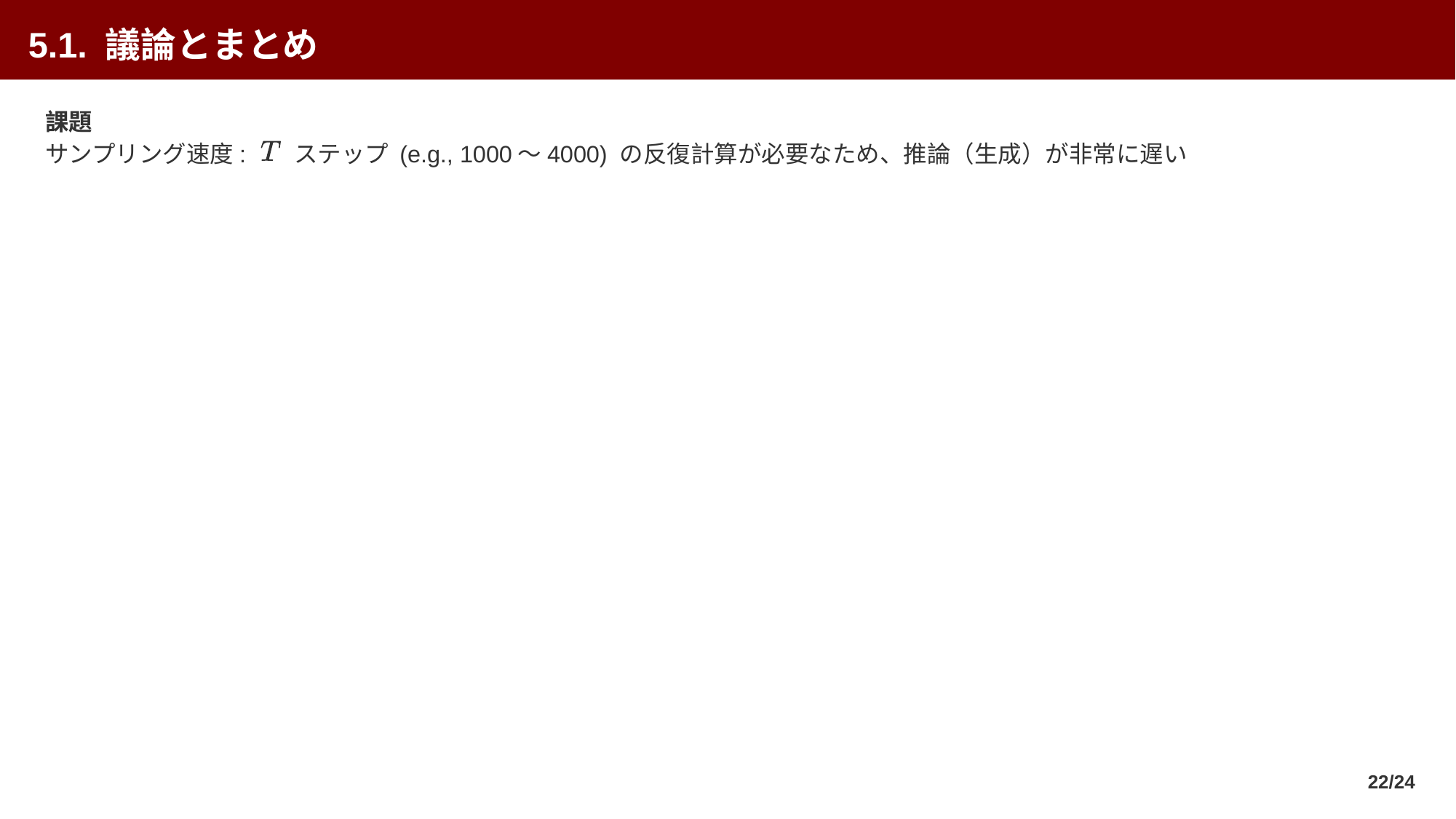

5.1. 議論とまとめ
課題
サンプリング速度:
 ステップ (e.g., 1000〜4000) の反復計算が必要なため、推論（生成）が非常に遅い

22/24